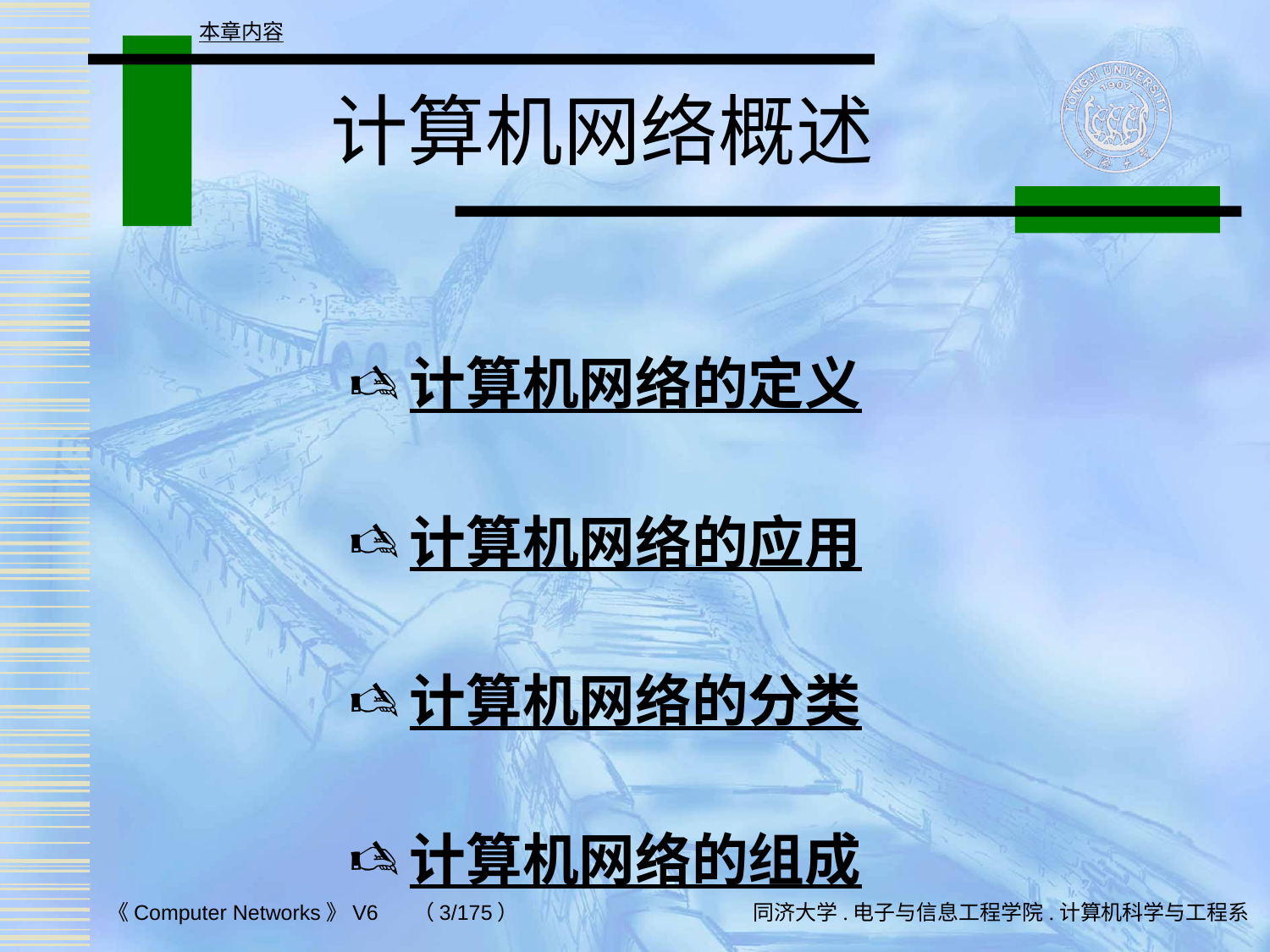

本章内容
# 计算机网络概述
计算机网络的定义
计算机网络的应用
计算机网络的分类
计算机网络的组成